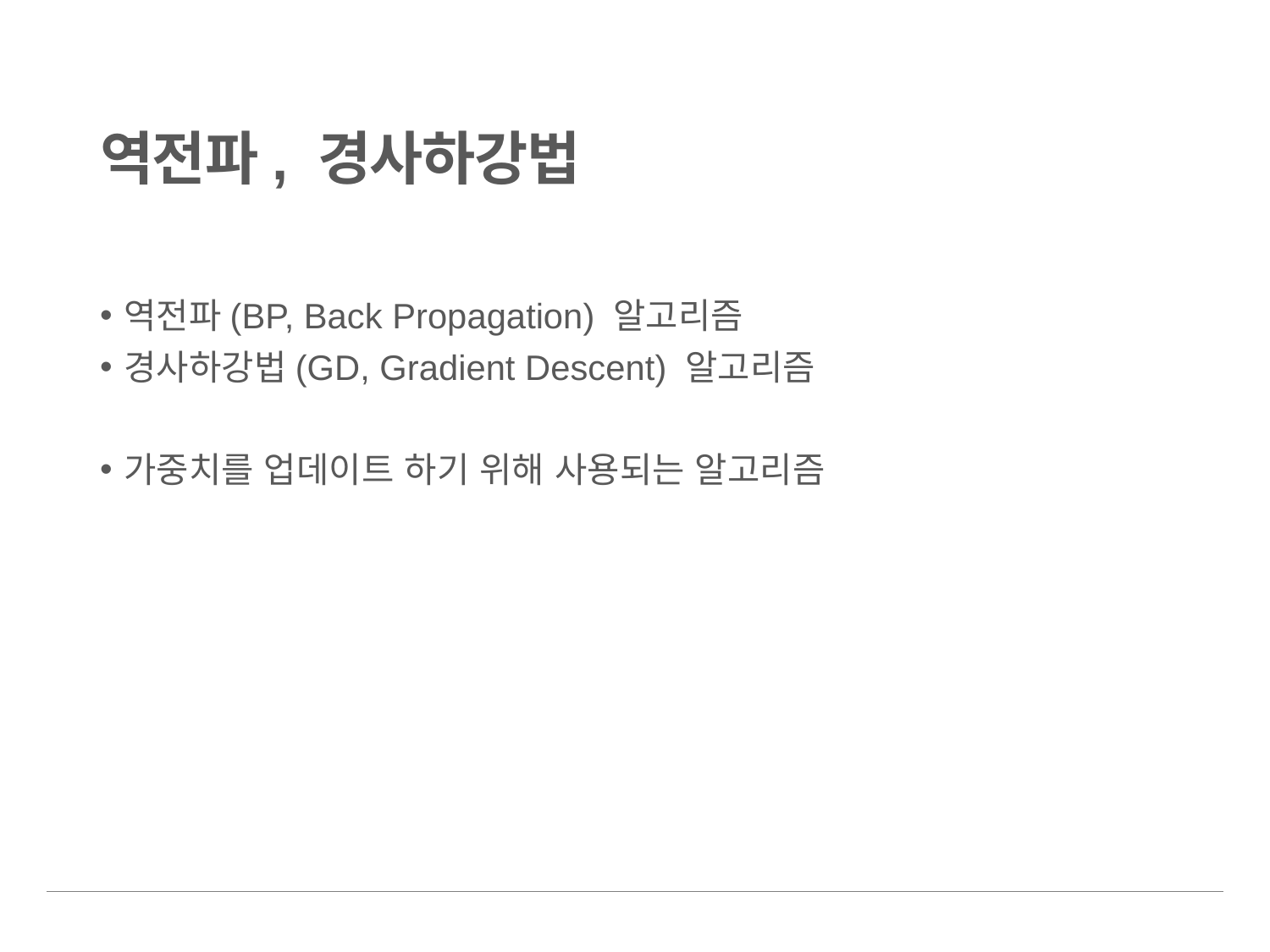

# 역전파, 경사하강법
역전파(BP, Back Propagation) 알고리즘
경사하강법(GD, Gradient Descent) 알고리즘

가중치를 업데이트 하기 위해 사용되는 알고리즘